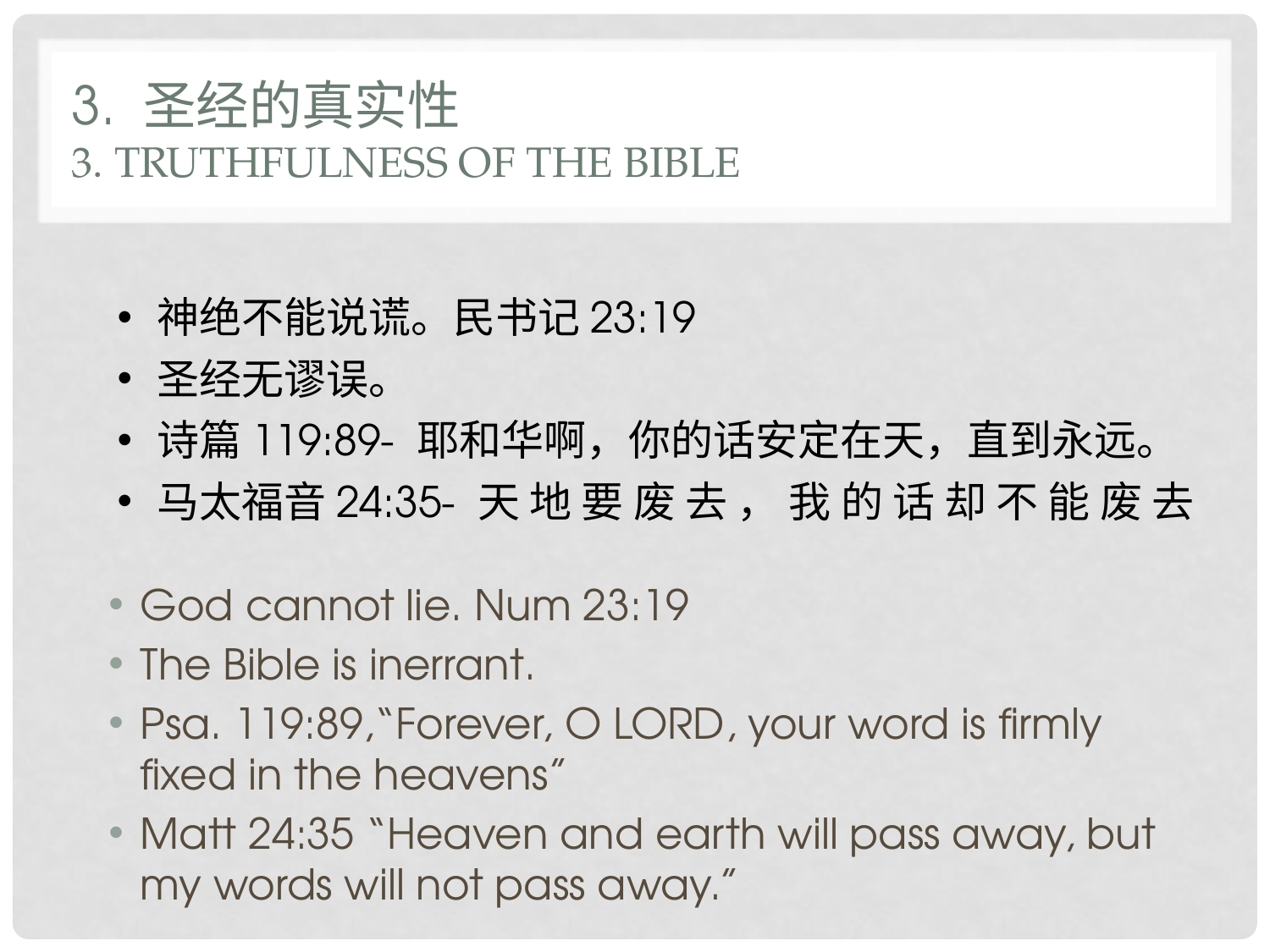

# 3. 圣经的真实性 3. truthfulness of the Bible
神绝不能说谎。民书记23:19
圣经无谬误。
诗篇119:89- 耶和华啊，你的话安定在天，直到永远。
马太福音24:35- 天 地 要 废 去 ， 我 的 话 却 不 能 废 去
God cannot lie. Num 23:19
The Bible is inerrant.
Psa. 119:89,“Forever, O LORD, your word is firmly fixed in the heavens”
Matt 24:35 “Heaven and earth will pass away, but my words will not pass away.”